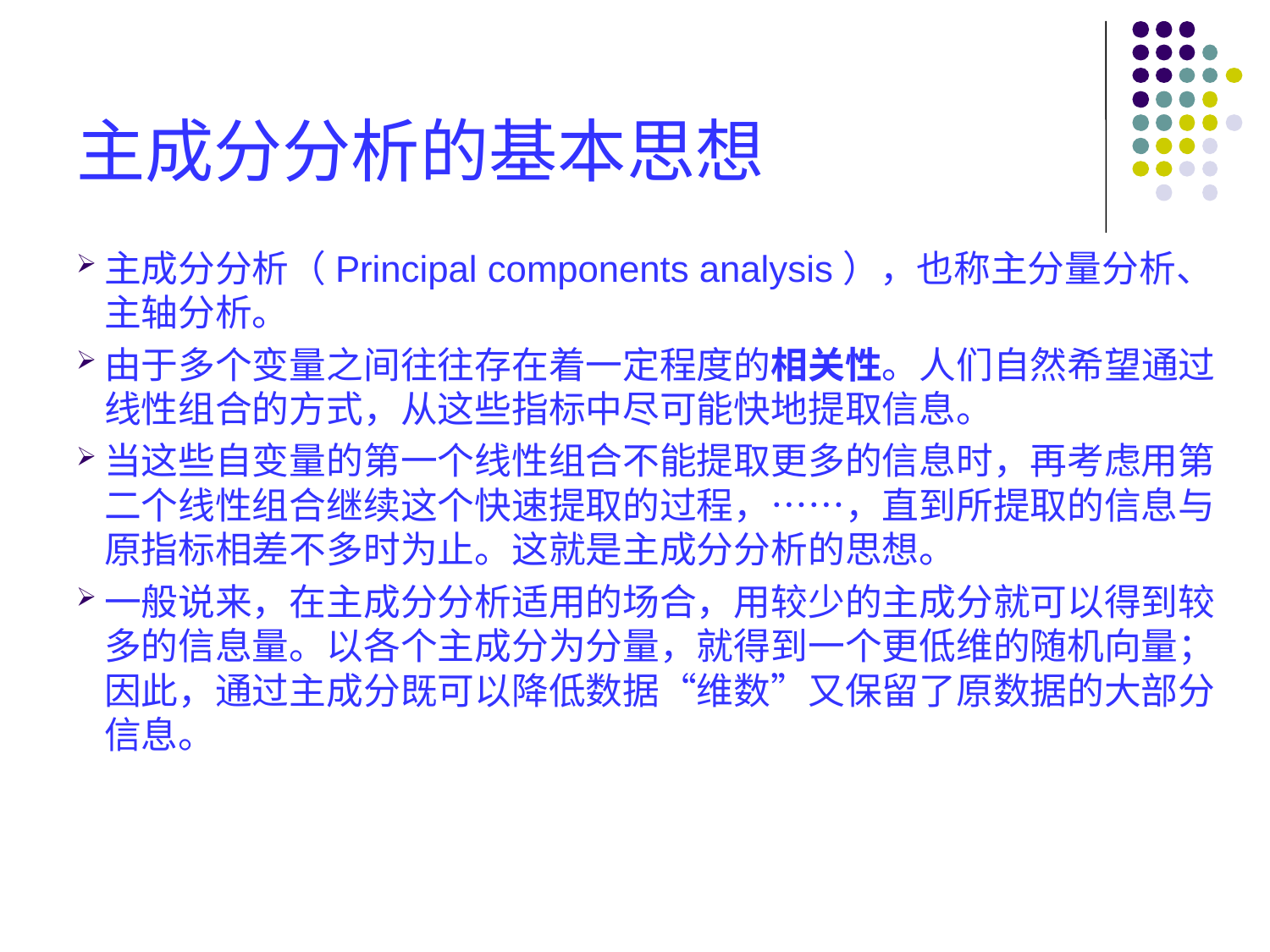

# 主成分分析的基本思想
主成分分析（Principal components analysis），也称主分量分析、主轴分析。
由于多个变量之间往往存在着一定程度的相关性。人们自然希望通过线性组合的方式，从这些指标中尽可能快地提取信息。
当这些自变量的第一个线性组合不能提取更多的信息时，再考虑用第二个线性组合继续这个快速提取的过程，……，直到所提取的信息与原指标相差不多时为止。这就是主成分分析的思想。
一般说来，在主成分分析适用的场合，用较少的主成分就可以得到较多的信息量。以各个主成分为分量，就得到一个更低维的随机向量；因此，通过主成分既可以降低数据“维数”又保留了原数据的大部分信息。